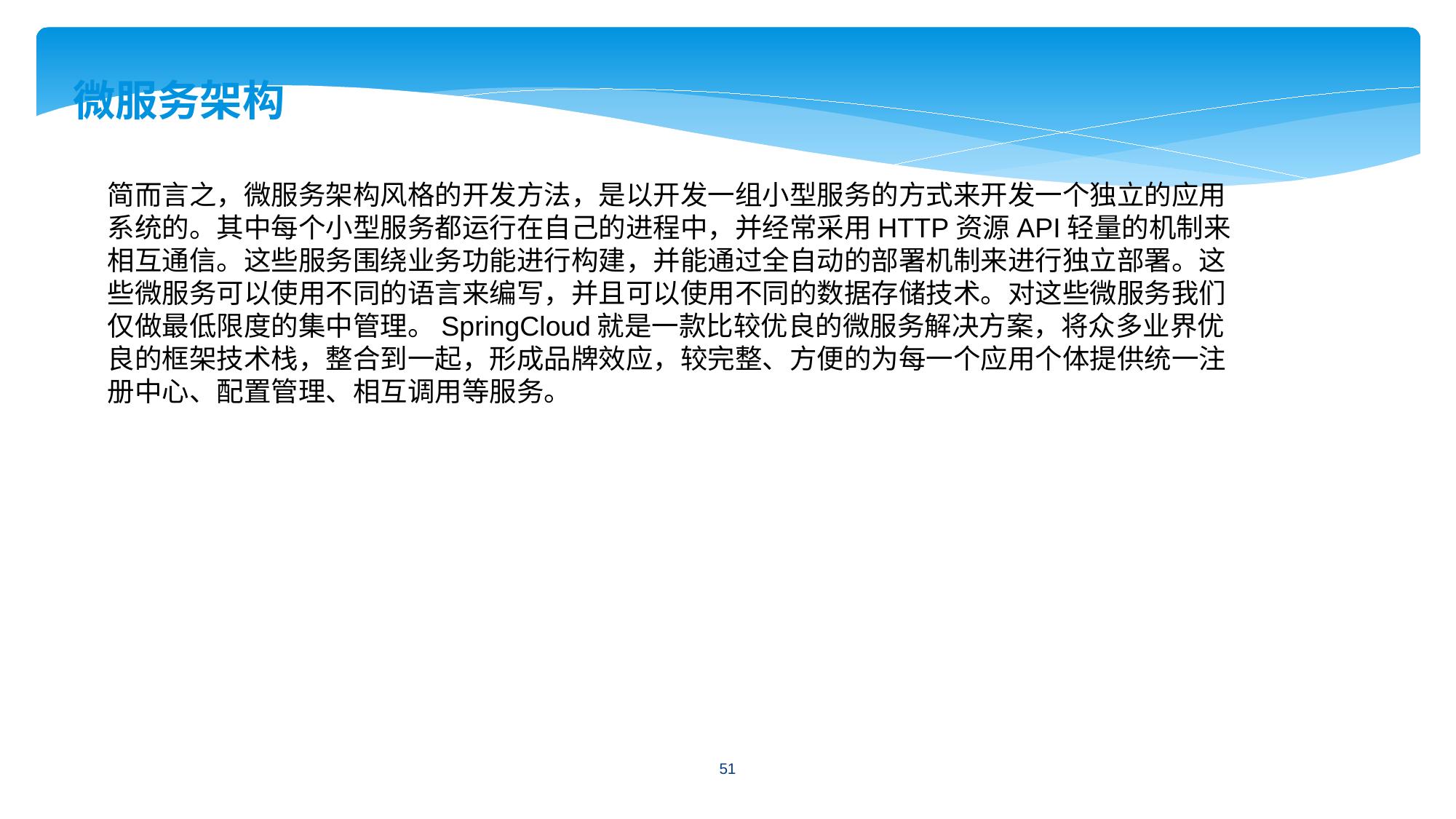

微服务架构
简而言之，微服务架构风格的开发方法，是以开发一组小型服务的方式来开发一个独立的应用系统的。其中每个小型服务都运行在自己的进程中，并经常采用HTTP资源API轻量的机制来相互通信。这些服务围绕业务功能进行构建，并能通过全自动的部署机制来进行独立部署。这些微服务可以使用不同的语言来编写，并且可以使用不同的数据存储技术。对这些微服务我们仅做最低限度的集中管理。SpringCloud就是一款比较优良的微服务解决方案，将众多业界优良的框架技术栈，整合到一起，形成品牌效应，较完整、方便的为每一个应用个体提供统一注册中心、配置管理、相互调用等服务。
51